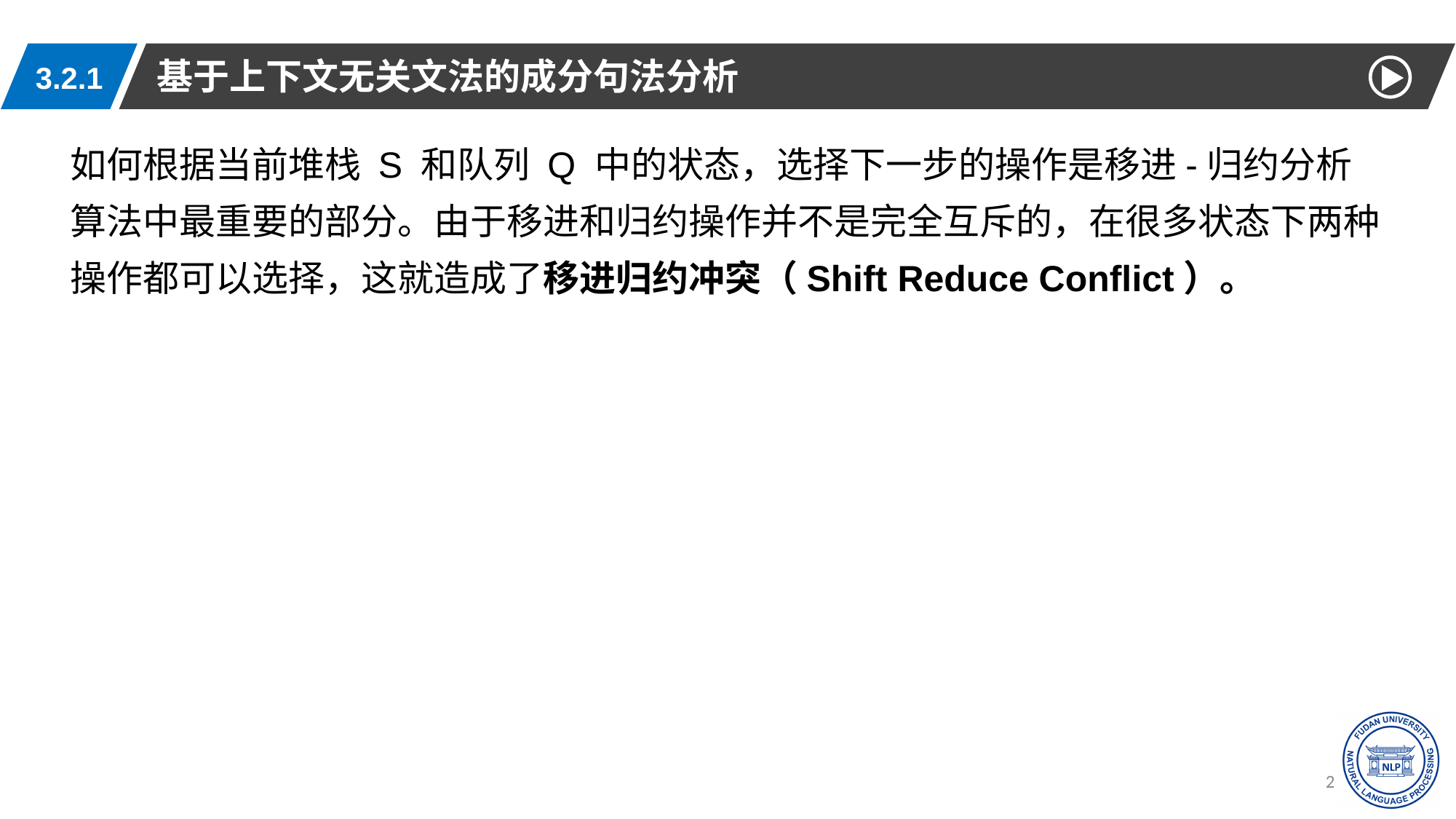

基于上下文无关文法的成分句法分析
3.2.1

如何根据当前堆栈 S 和队列 Q 中的状态，选择下一步的操作是移进-归约分析算法中最重要的部分。由于移进和归约操作并不是完全互斥的，在很多状态下两种操作都可以选择，这就造成了移进归约冲突（Shift Reduce Conflict）。
25